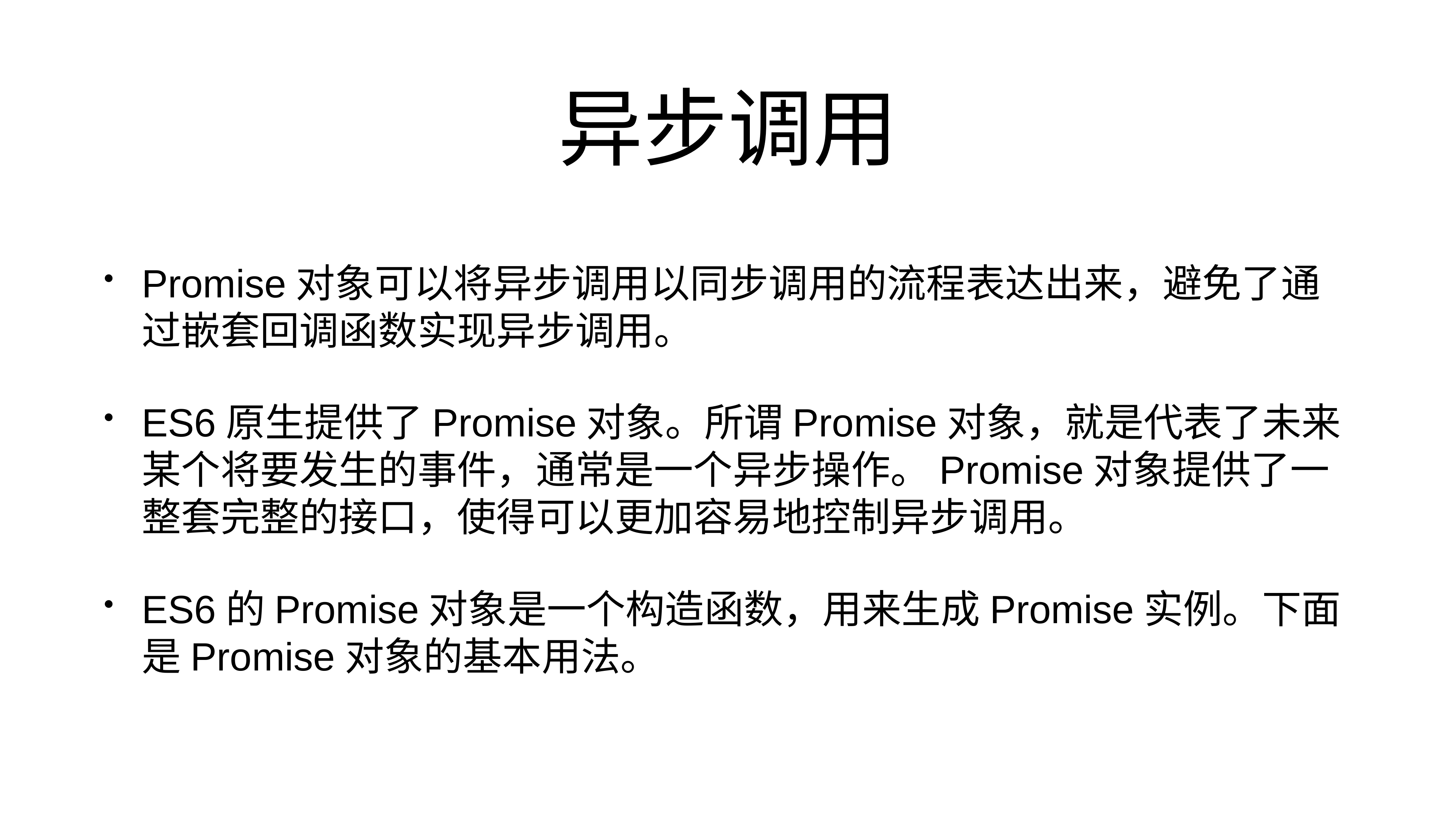

# 异步调用
Promise对象可以将异步调用以同步调用的流程表达出来，避免了通过嵌套回调函数实现异步调用。
ES6原生提供了Promise对象。所谓Promise对象，就是代表了未来某个将要发生的事件，通常是一个异步操作。Promise对象提供了一整套完整的接口，使得可以更加容易地控制异步调用。
ES6的Promise对象是一个构造函数，用来生成Promise实例。下面是Promise对象的基本用法。